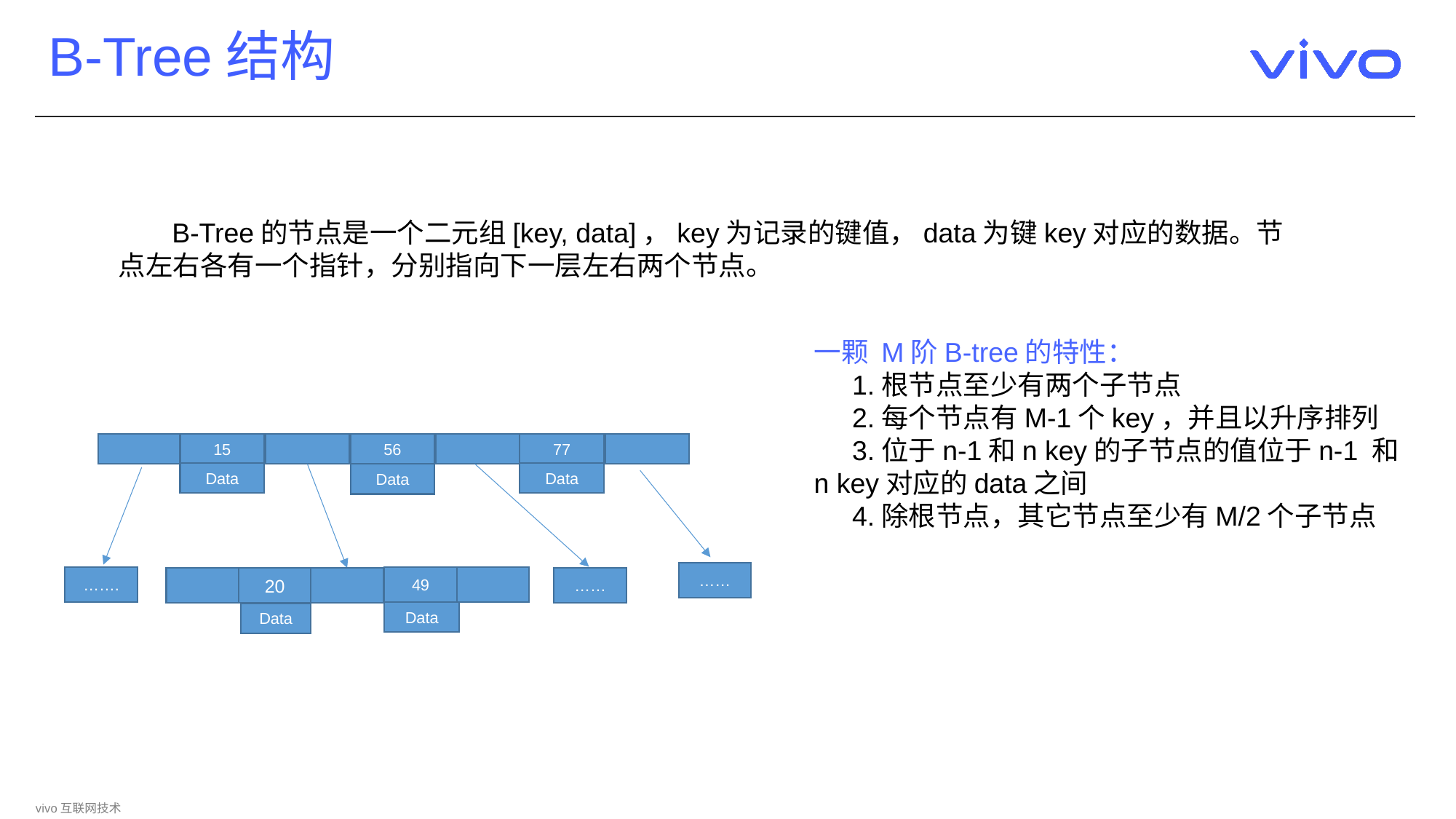

# B-Tree结构
       B-Tree的节点是一个二元组[key, data]，key为记录的键值，data为键key对应的数据。节点左右各有一个指针，分别指向下一层左右两个节点。
一颗 M阶B-tree的特性：
     1.根节点至少有两个子节点
     2.每个节点有M-1个key，并且以升序排列
     3.位于n-1和n key的子节点的值位于n-1 和n key对应的data之间
     4.除根节点，其它节点至少有M/2个子节点

56
77

15

Data
Data
Data
……
…….
49

20

……
Data
Data